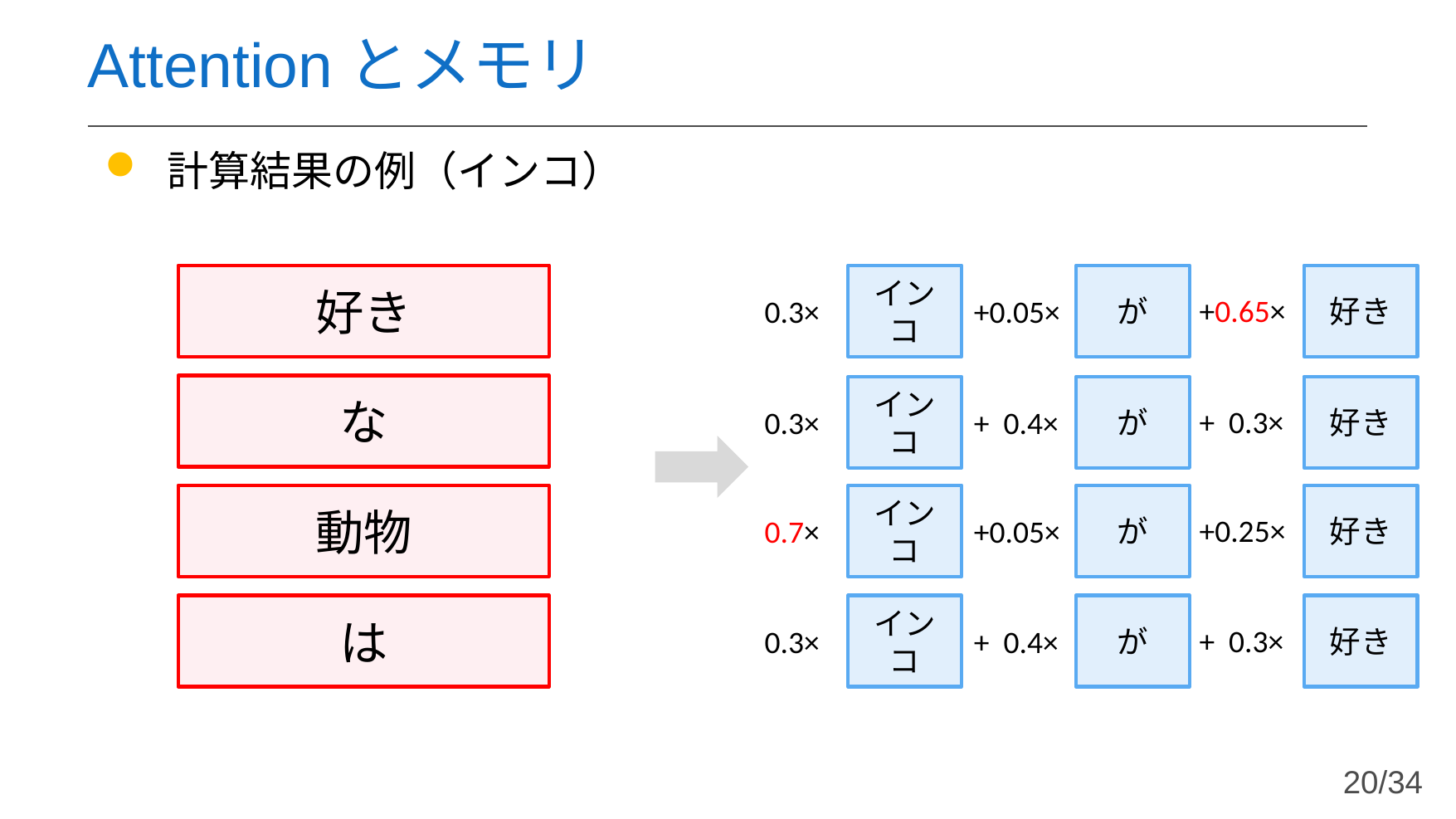

# Attentionとメモリ
計算結果の例（インコ）

好き
好き
インコ
が
+0.65×
0.3×
+0.05×
な
好き
インコ
が
+  0.3×
0.3×
+  0.4×

動物
好き
インコ
が
+0.25×
0.7×
+0.05×
は
好き
インコ
が
+  0.3×
0.3×
+  0.4×
20/34